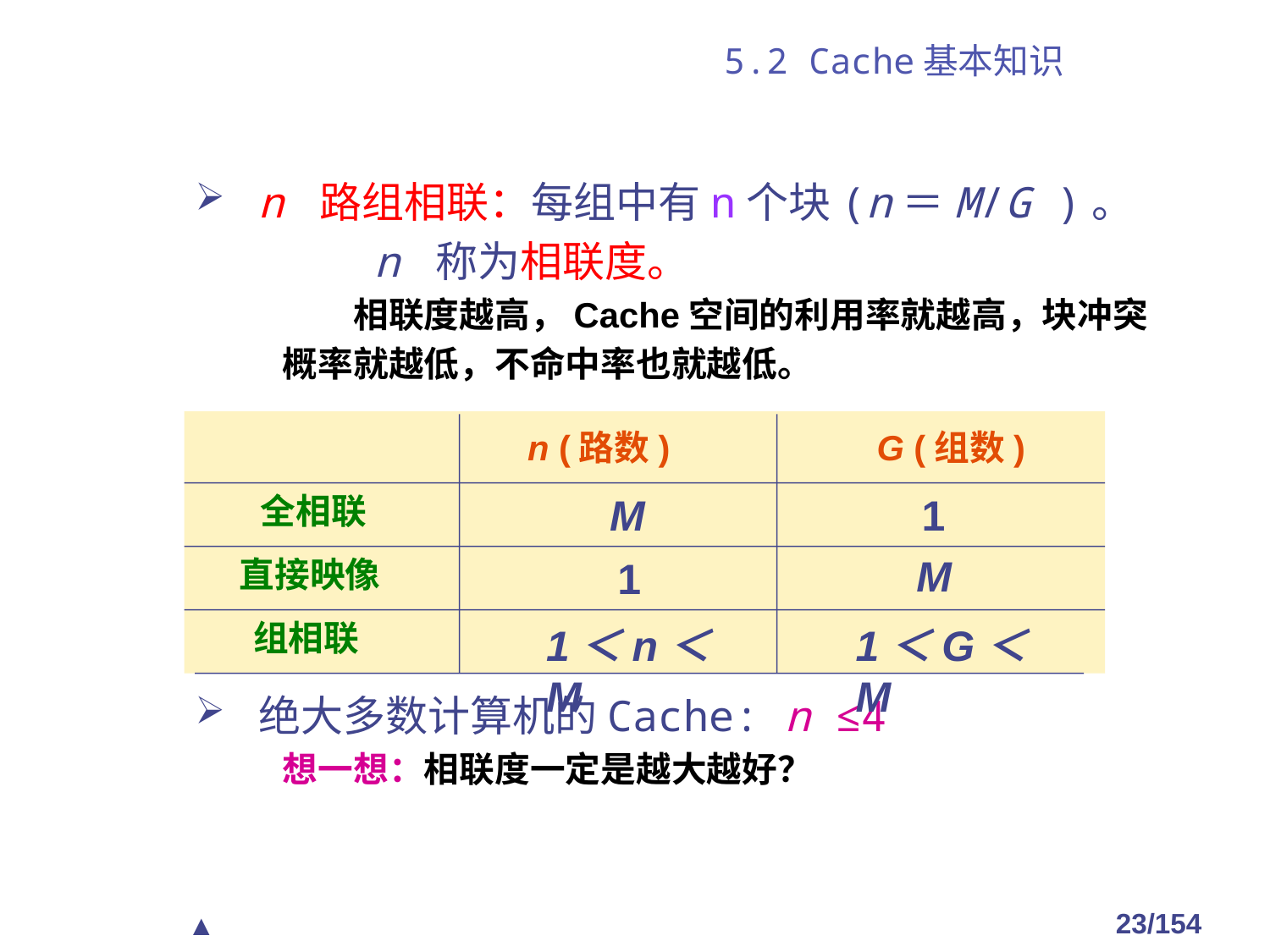

# 5.2 Cache基本知识
n 路组相联：每组中有n个块(n＝M/G )。
　　　　n 称为相联度。
　　相联度越高，Cache空间的利用率就越高，块冲突
概率就越低，不命中率也就越低。

绝大多数计算机的Cache: n ≤4
想一想：相联度一定是越大越好？

n (路数)
G (组数)

全相联
M
1
M

直接映像
1

　组相联
1＜n＜M
1＜G＜M